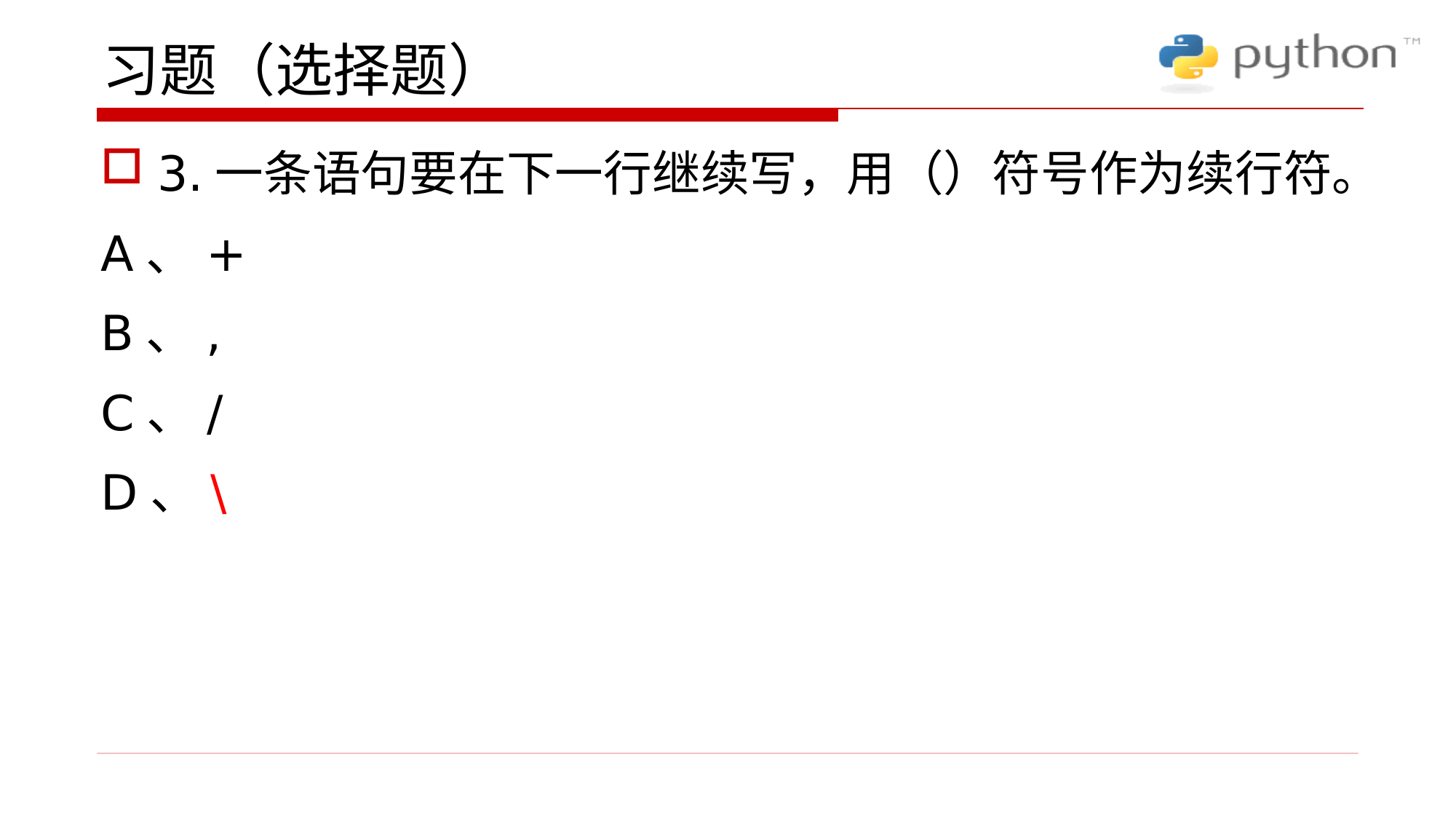

# 习题（选择题）
3.一条语句要在下一行继续写，用（）符号作为续行符。
A、+
B、,
C、/
D、\